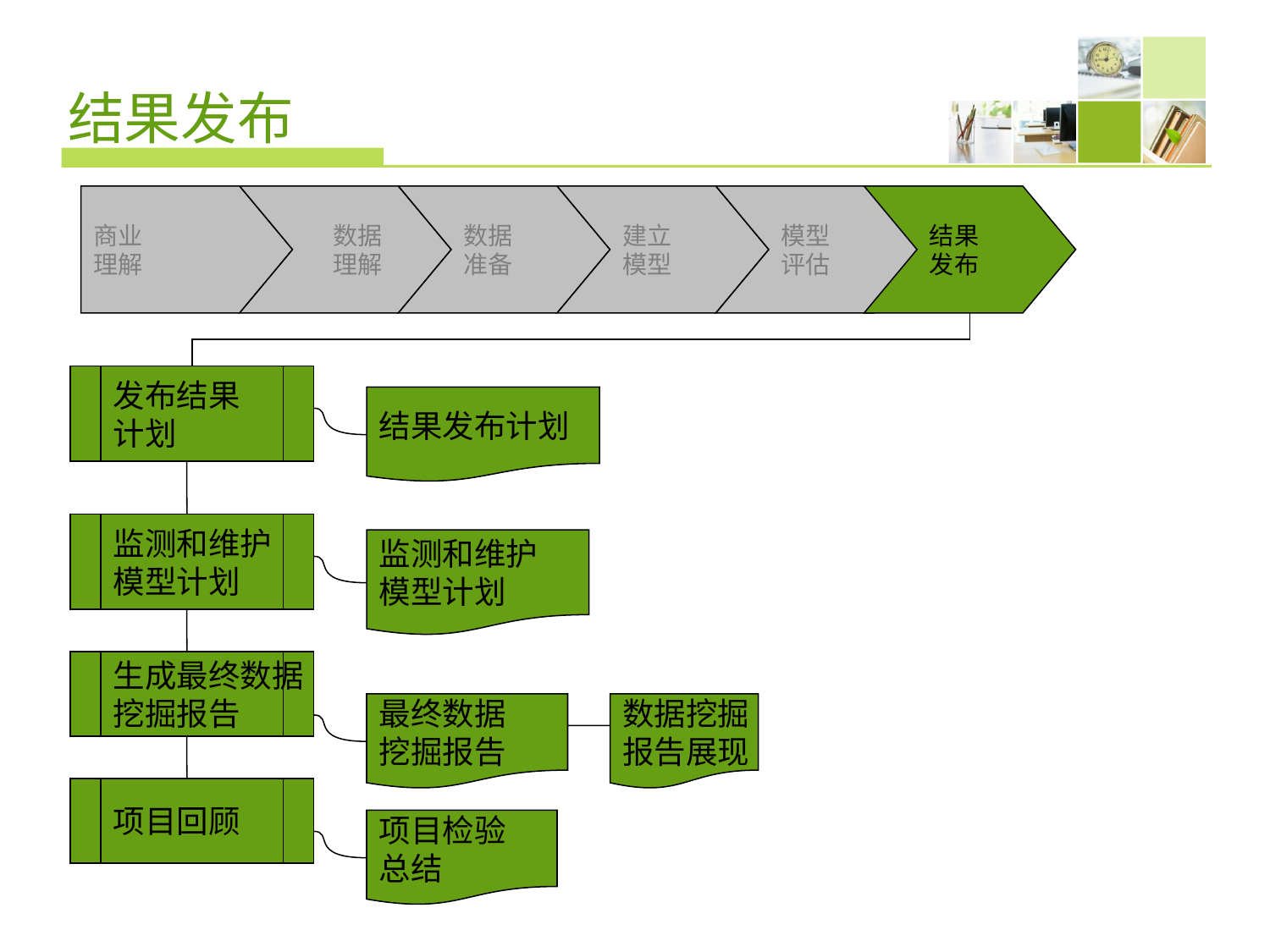

# 结果发布
商业
理解
    数据
    理解
数据
准备
建立
模型
模型
评估
结果
发布

发布结果
计划

结果发布计划

监测和维护
模型计划
监测和维护
模型计划

生成最终数据
挖掘报告

最终数据
挖掘报告
数据挖掘
报告展现

项目回顾

项目检验
总结